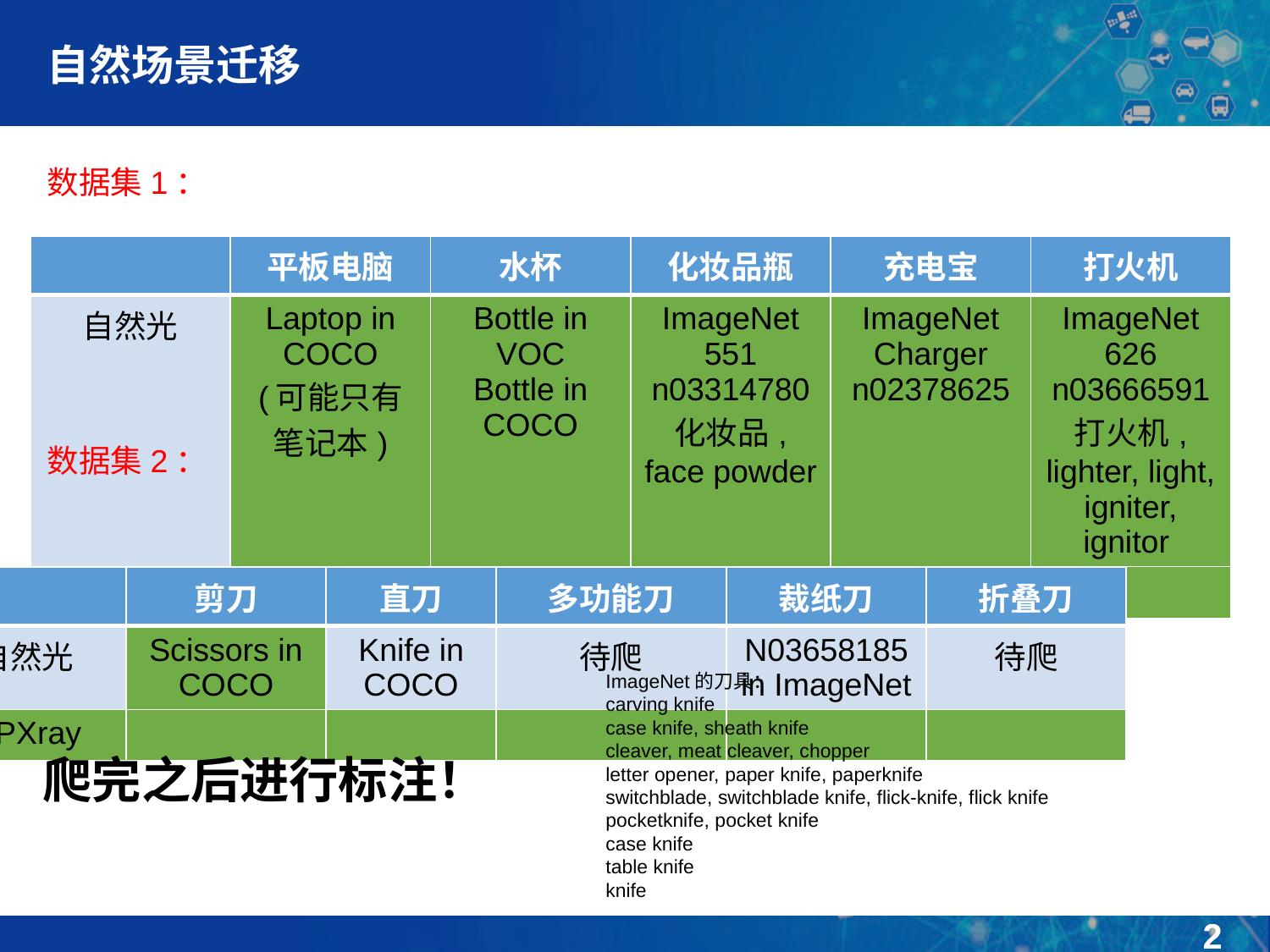

# 自然场景迁移
数据集1：
|  | 平板电脑 | 水杯 | 化妆品瓶 | 充电宝 | 打火机 |
| --- | --- | --- | --- | --- | --- |
| 自然光 | Laptop in COCO (可能只有笔记本) | Bottle in VOC Bottle in COCO | ImageNet 551 n03314780 化妆品, face powder | ImageNet Charger n02378625 | ImageNet 626 n03666591 打火机, lighter, light, igniter, ignitor |
| HiXray-5 |  |  |  |  |  |
数据集2：
|  | 剪刀 | 直刀 | 多功能刀 | 裁纸刀 | 折叠刀 |
| --- | --- | --- | --- | --- | --- |
| 自然光 | Scissors in COCO | Knife in COCO | 待爬 | N03658185 in ImageNet | 待爬 |
| OPXray |  |  |  |  |  |
ImageNet的刀具：
carving knife
case knife, sheath knife
cleaver, meat cleaver, chopper
letter opener, paper knife, paperknife
switchblade, switchblade knife, flick-knife, flick knife
pocketknife, pocket knife
case knife
table knife
knife
爬完之后进行标注！
2